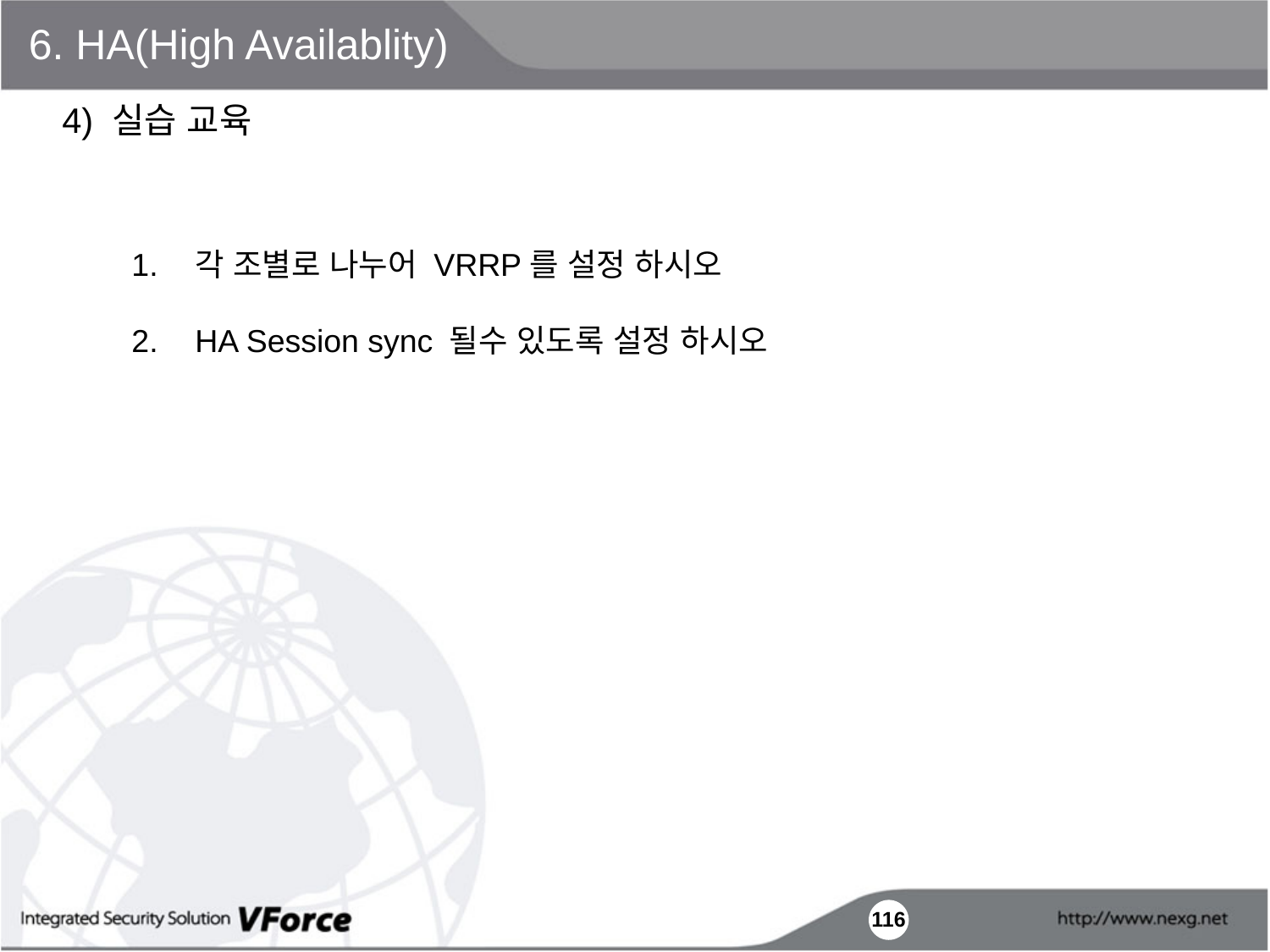

6. HA(High Availablity)
4) 실습 교육
각 조별로 나누어 VRRP를 설정 하시오

HA Session sync 될수 있도록 설정 하시오